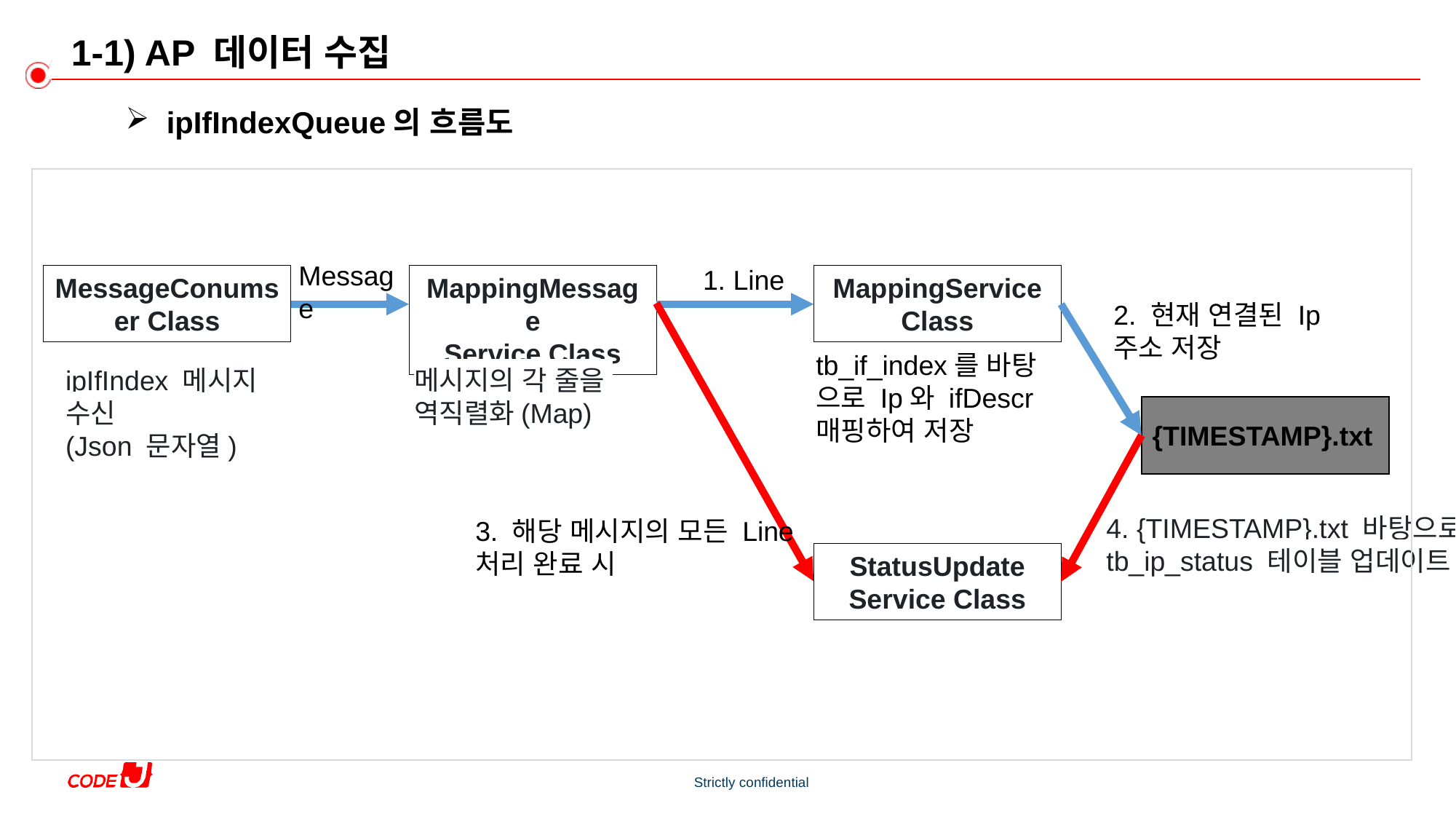

# 1-1) AP 데이터 수집
ipIfIndexQueue의 흐름도

Message
1. Line
MappingService Class
MappingMessage
Service Class
MessageConumser Class
2. 현재 연결된 Ip 주소 저장
tb_if_index를 바탕
으로 Ip와 ifDescr
매핑하여 저장
ipIfIndex 메시지 수신
(Json 문자열)
메시지의 각 줄을
역직렬화(Map)
{TIMESTAMP}.txt
4. {TIMESTAMP}.txt 바탕으로 tb_ip_status 테이블 업데이트
3. 해당 메시지의 모든 Line 처리 완료 시
StatusUpdate
Service Class